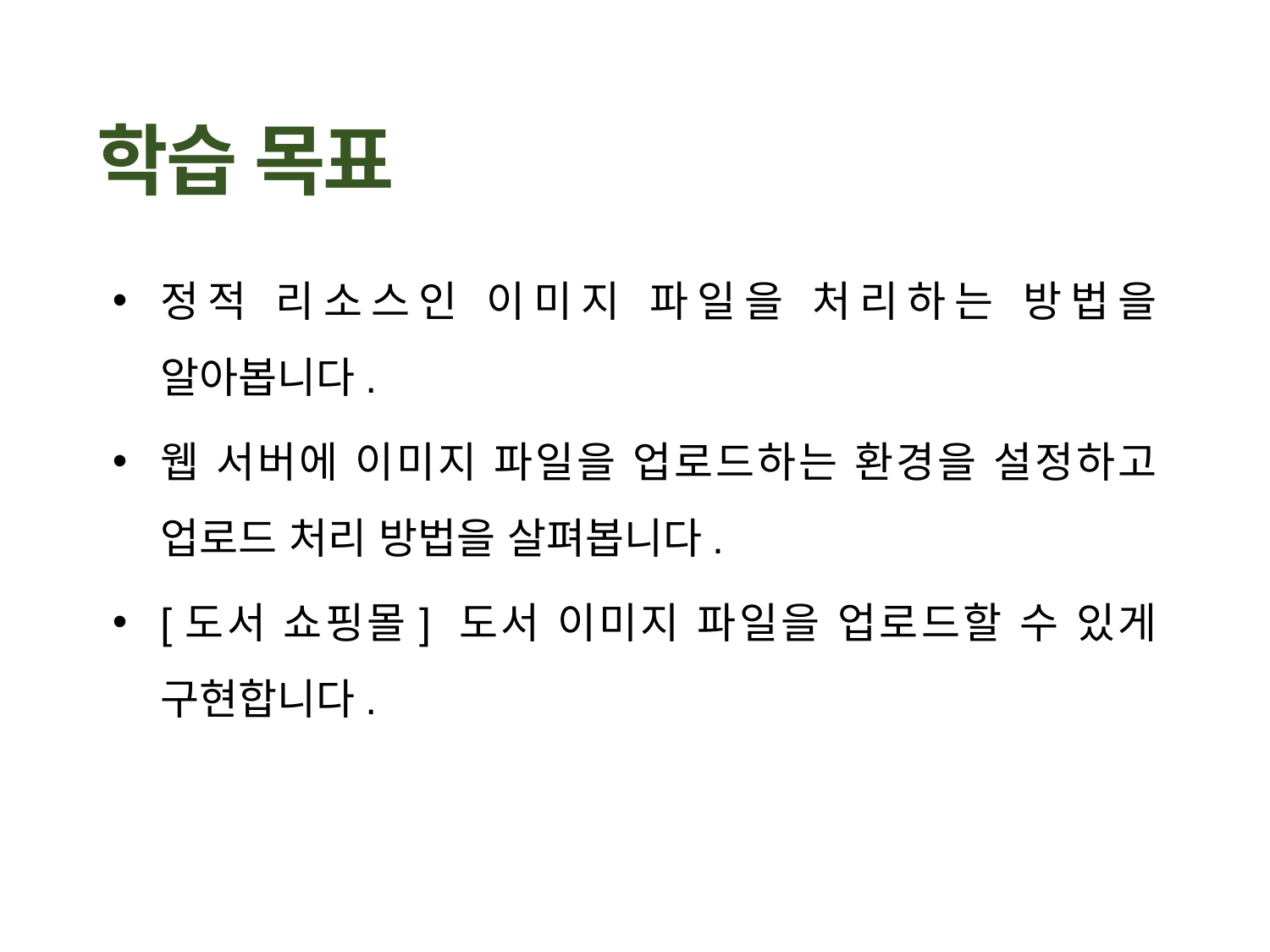

정적 리소스인 이미지 파일을 처리하는 방법을 알아봅니다.
웹 서버에 이미지 파일을 업로드하는 환경을 설정하고 업로드 처리 방법을 살펴봅니다.
[도서 쇼핑몰] 도서 이미지 파일을 업로드할 수 있게 구현합니다.